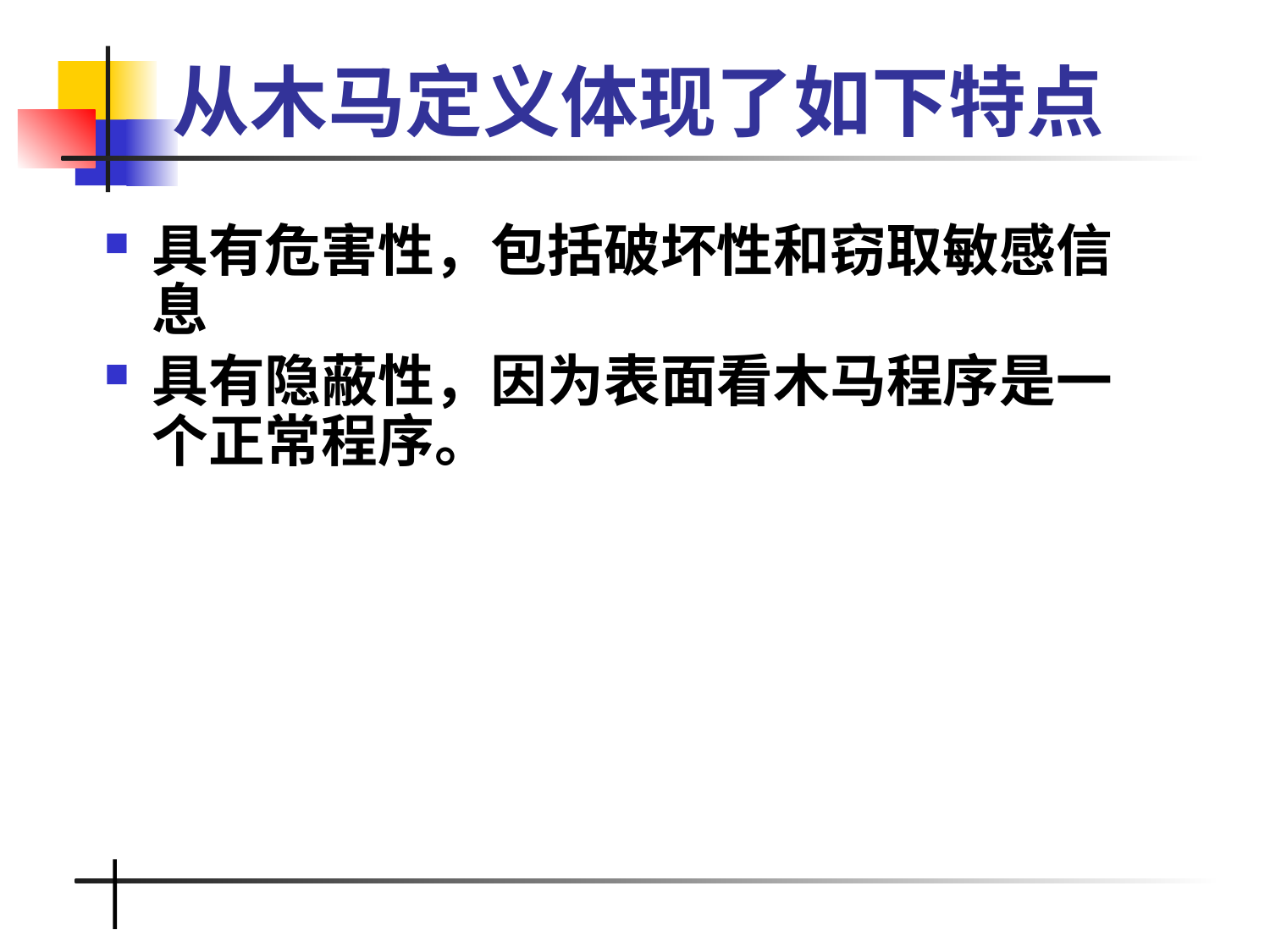

# 从木马定义体现了如下特点
具有危害性，包括破坏性和窃取敏感信息
具有隐蔽性，因为表面看木马程序是一个正常程序。